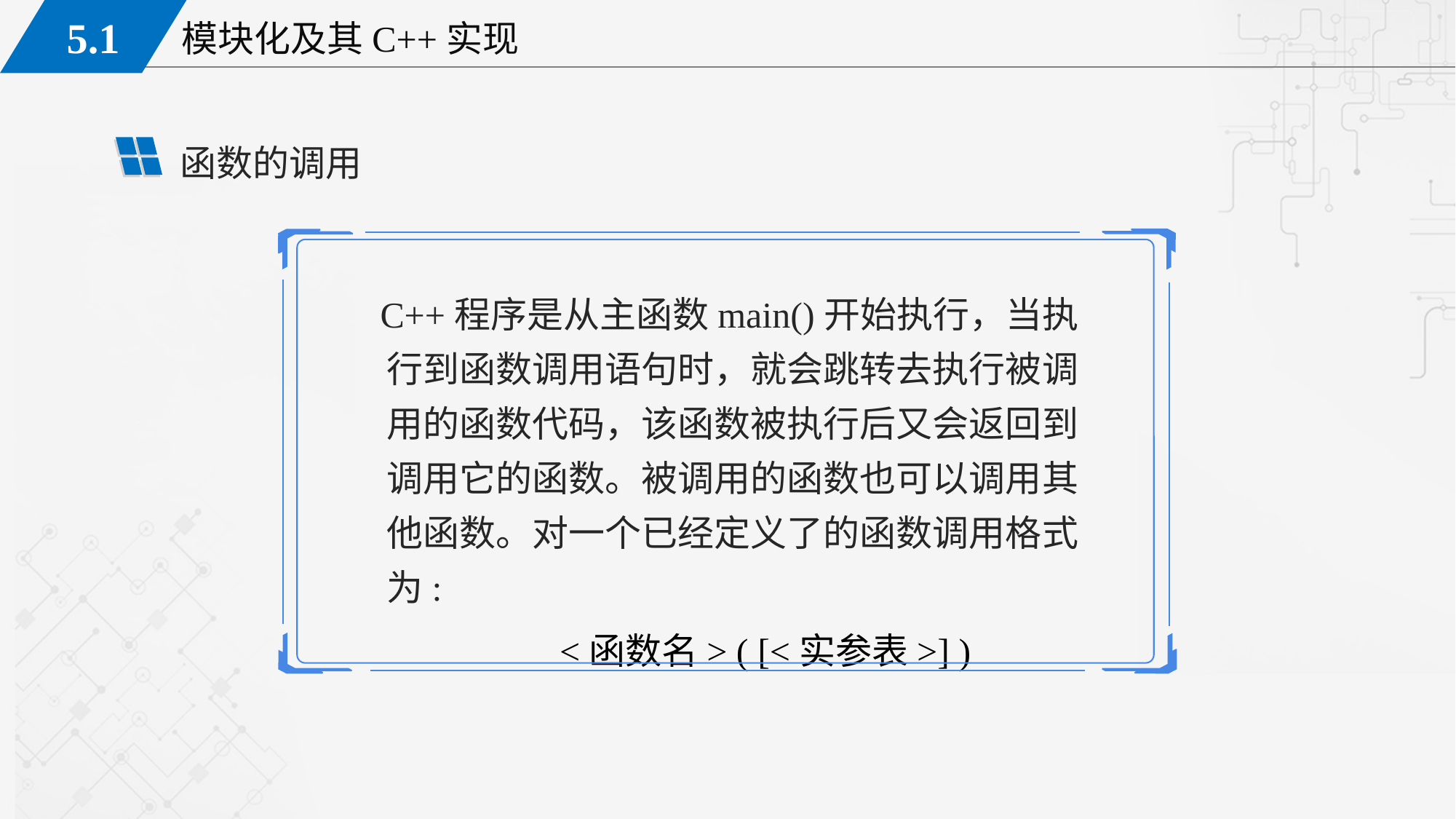

函数的调用

    C++程序是从主函数main()开始执行，当执行到函数调用语句时，就会跳转去执行被调用的函数代码，该函数被执行后又会返回到调用它的函数。被调用的函数也可以调用其他函数。对一个已经定义了的函数调用格式为:
		       <函数名> ( [<实参表>] )